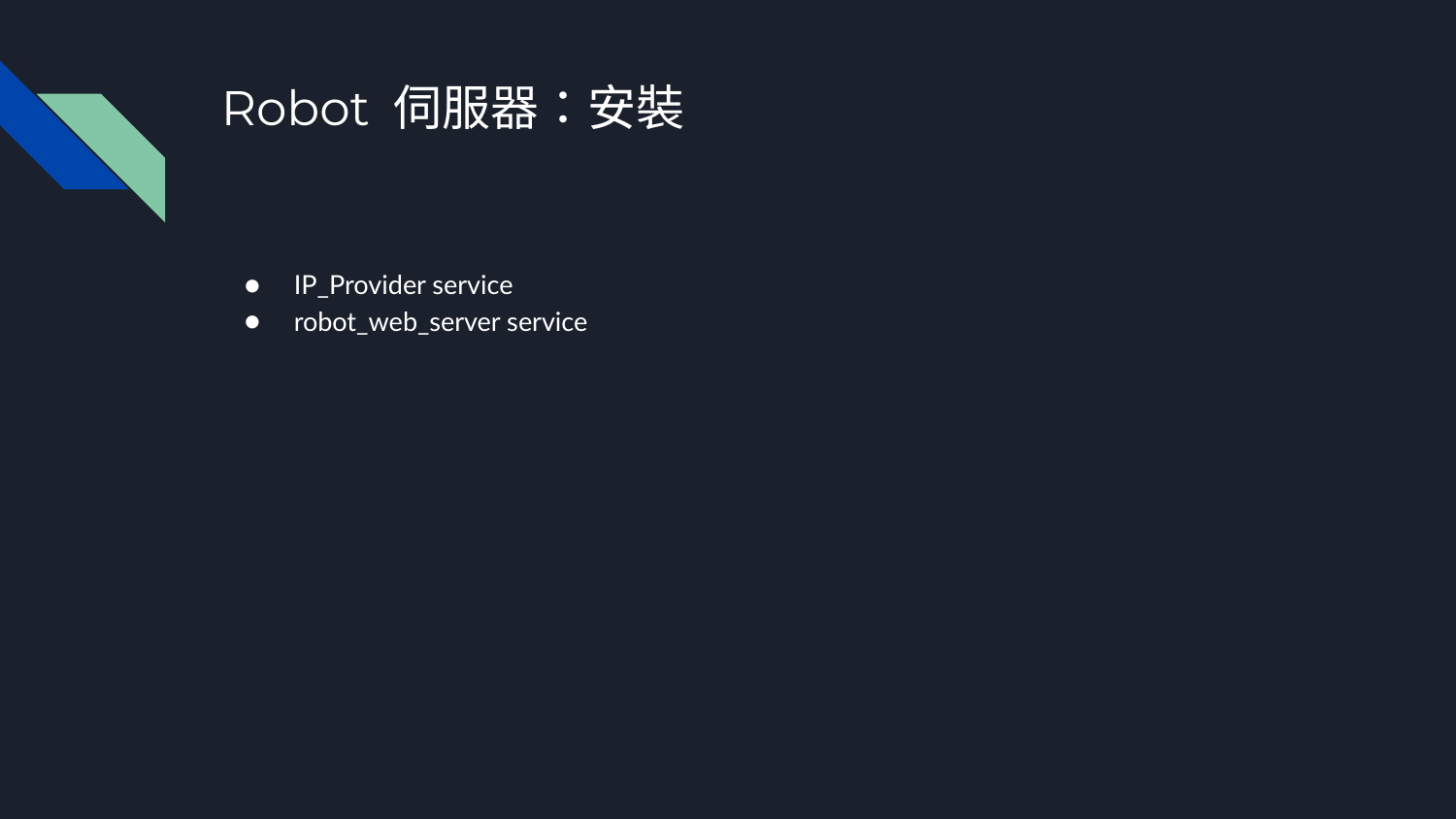

# Robot 伺服器：安裝
IP_Provider service
robot_web_server service